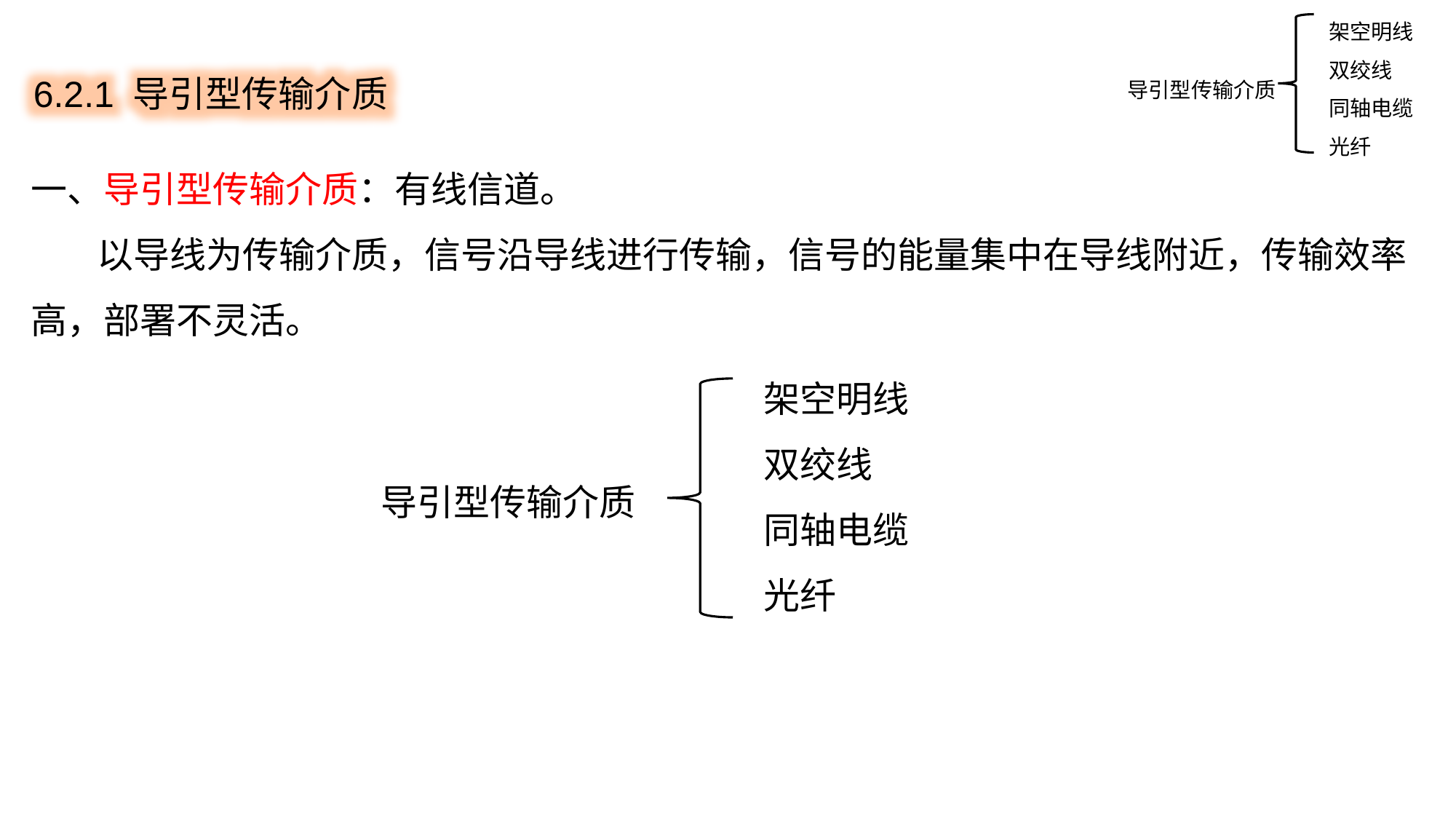

架空明线
双绞线
同轴电缆
光纤

6.2.1 导引型传输介质
导引型传输介质
一、导引型传输介质：有线信道。
       以导线为传输介质，信号沿导线进行传输，信号的能量集中在导线附近，传输效率高，部署不灵活。
架空明线
双绞线
同轴电缆
光纤

导引型传输介质